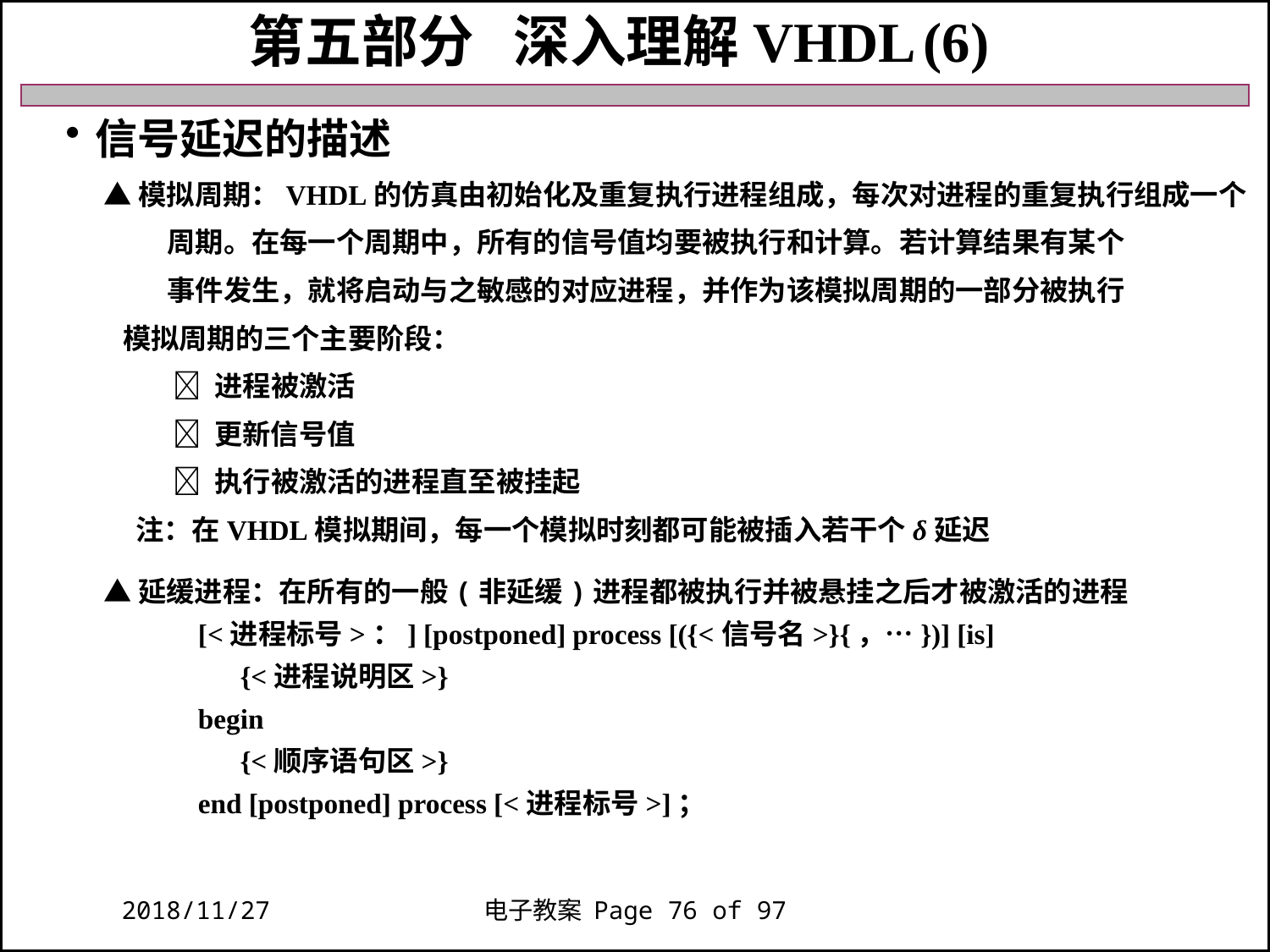

第五部分   深入理解VHDL (6)

信号延迟的描述
      ▲模拟周期：VHDL的仿真由初始化及重复执行进程组成，每次对进程的重复执行组成一个
               周期。在每一个周期中，所有的信号值均要被执行和计算。若计算结果有某个
               事件发生，就将启动与之敏感的对应进程，并作为该模拟周期的一部分被执行
        模拟周期的三个主要阶段：
                 • 进程被激活
                 • 更新信号值
                 • 执行被激活的进程直至被挂起
          注：在VHDL模拟期间，每一个模拟时刻都可能被插入若干个δ延迟
      ▲延缓进程：在所有的一般(非延缓)进程都被执行并被悬挂之后才被激活的进程
                   [<进程标号>：] [postponed] process [({<信号名>}{，…})] [is]
                         {<进程说明区>}
                   begin
                         {<顺序语句区>}
                   end [postponed] process [<进程标号>]；

2018/11/27
电子教案 Page 76 of 97